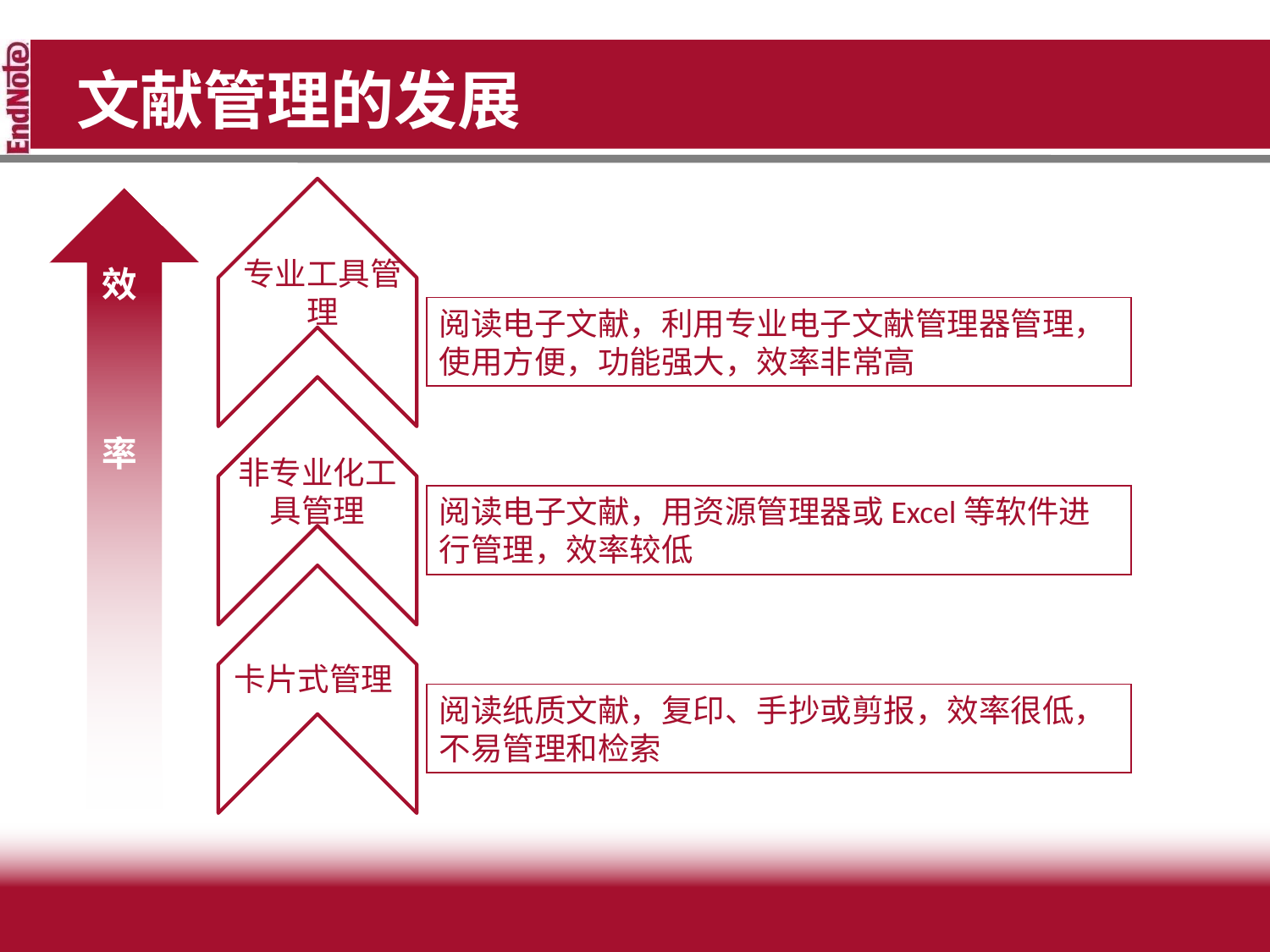

# 文献管理的发展

专业工具管理
效

率
阅读电子文献，利用专业电子文献管理器管理，使用方便，功能强大，效率非常高

非专业化工具管理
阅读电子文献，用资源管理器或Excel等软件进行管理，效率较低

卡片式管理
阅读纸质文献，复印、手抄或剪报，效率很低，不易管理和检索